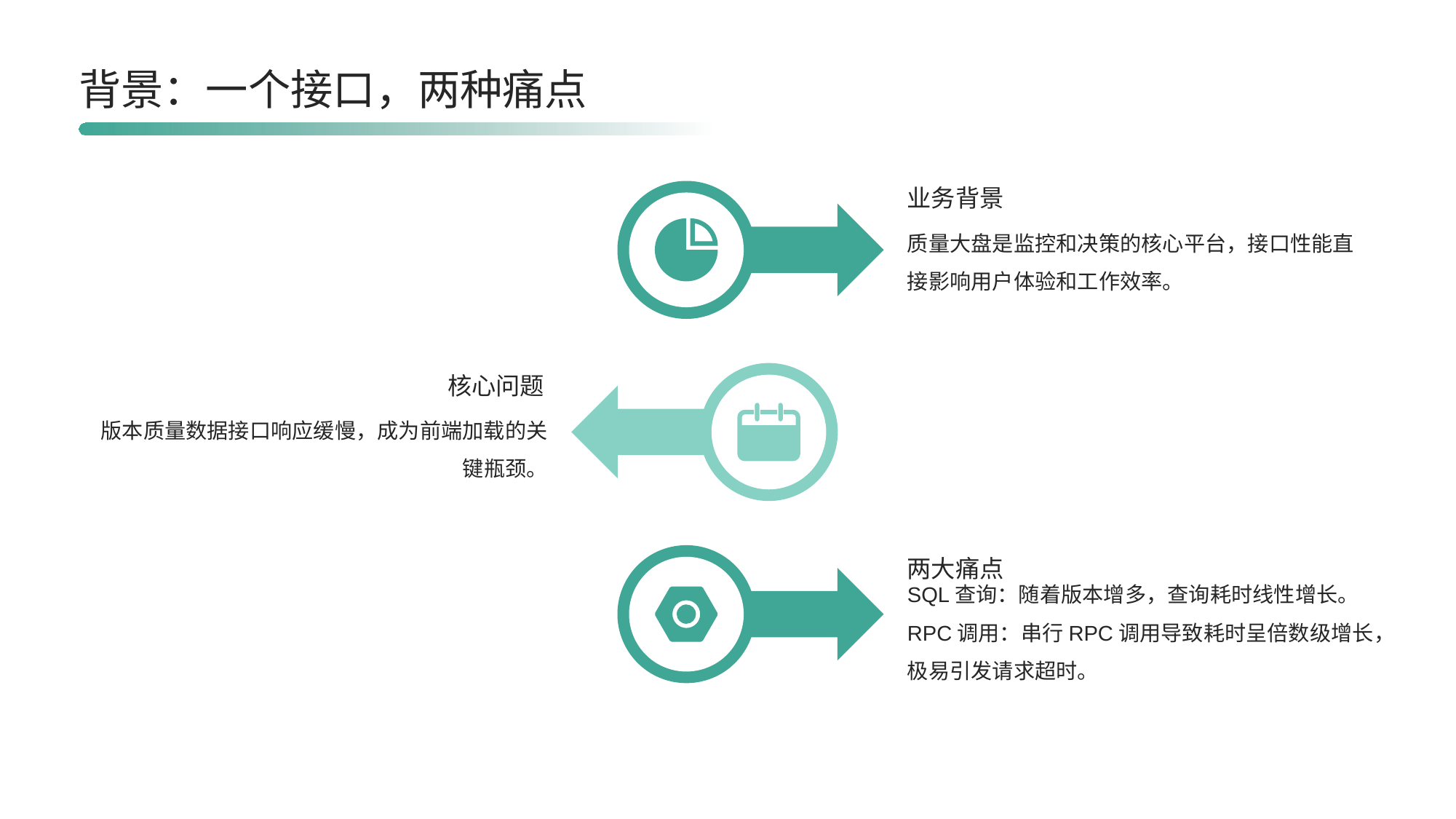

背景：一个接口，两种痛点

业务背景

质量大盘是监控和决策的核心平台，接口性能直接影响用户体验和工作效率。

核心问题

版本质量数据接口响应缓慢，成为前端加载的关键瓶颈。
两大痛点

SQL查询：随着版本增多，查询耗时线性增长。
RPC调用：串行RPC调用导致耗时呈倍数级增长，极易引发请求超时。